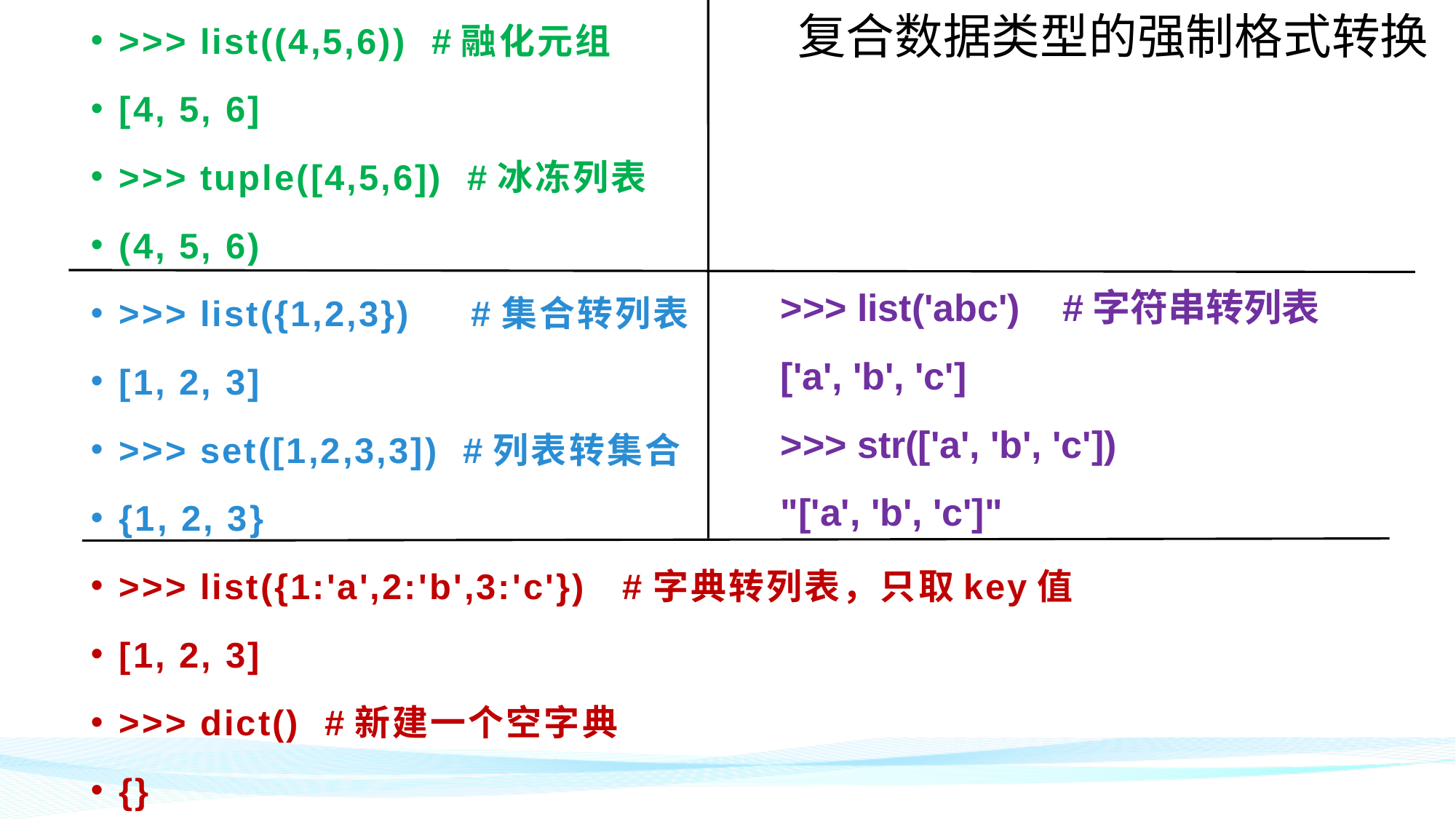

>>> list((4,5,6))  #融化元组
[4, 5, 6]
>>> tuple([4,5,6])  #冰冻列表
(4, 5, 6)
>>> list({1,2,3})     #集合转列表
[1, 2, 3]
>>> set([1,2,3,3])  #列表转集合
{1, 2, 3}
>>> list({1:'a',2:'b',3:'c'})   #字典转列表，只取key值
[1, 2, 3]
>>> dict()  #新建一个空字典
{}

复合数据类型的强制格式转换
>>> list('abc')    #字符串转列表
['a', 'b', 'c']
>>> str(['a', 'b', 'c'])
"['a', 'b', 'c']"